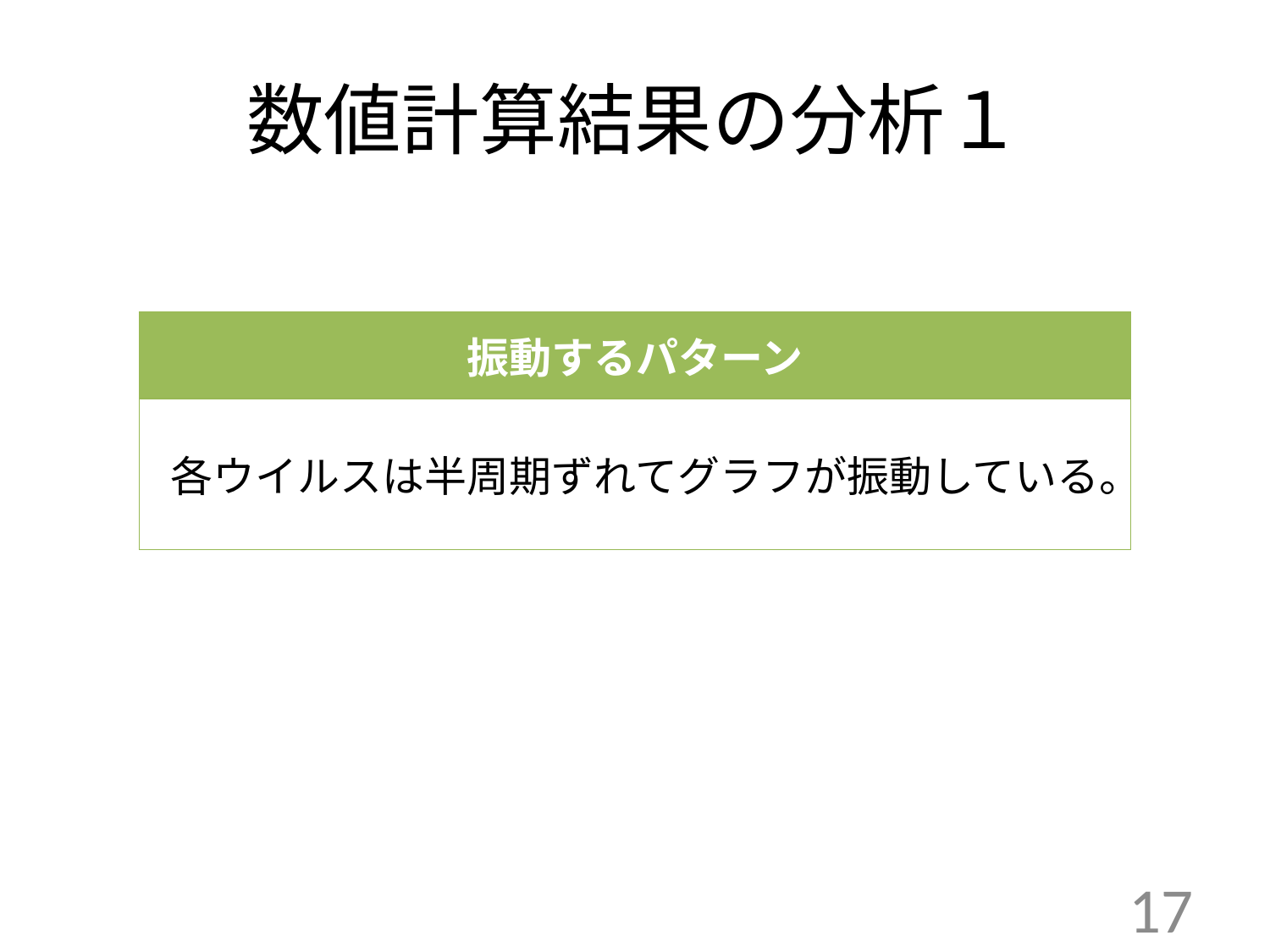

# 数値計算結果の分析１
| 振動するパターン |
| --- |
| 各ウイルスは半周期ずれてグラフが振動している。 |
17